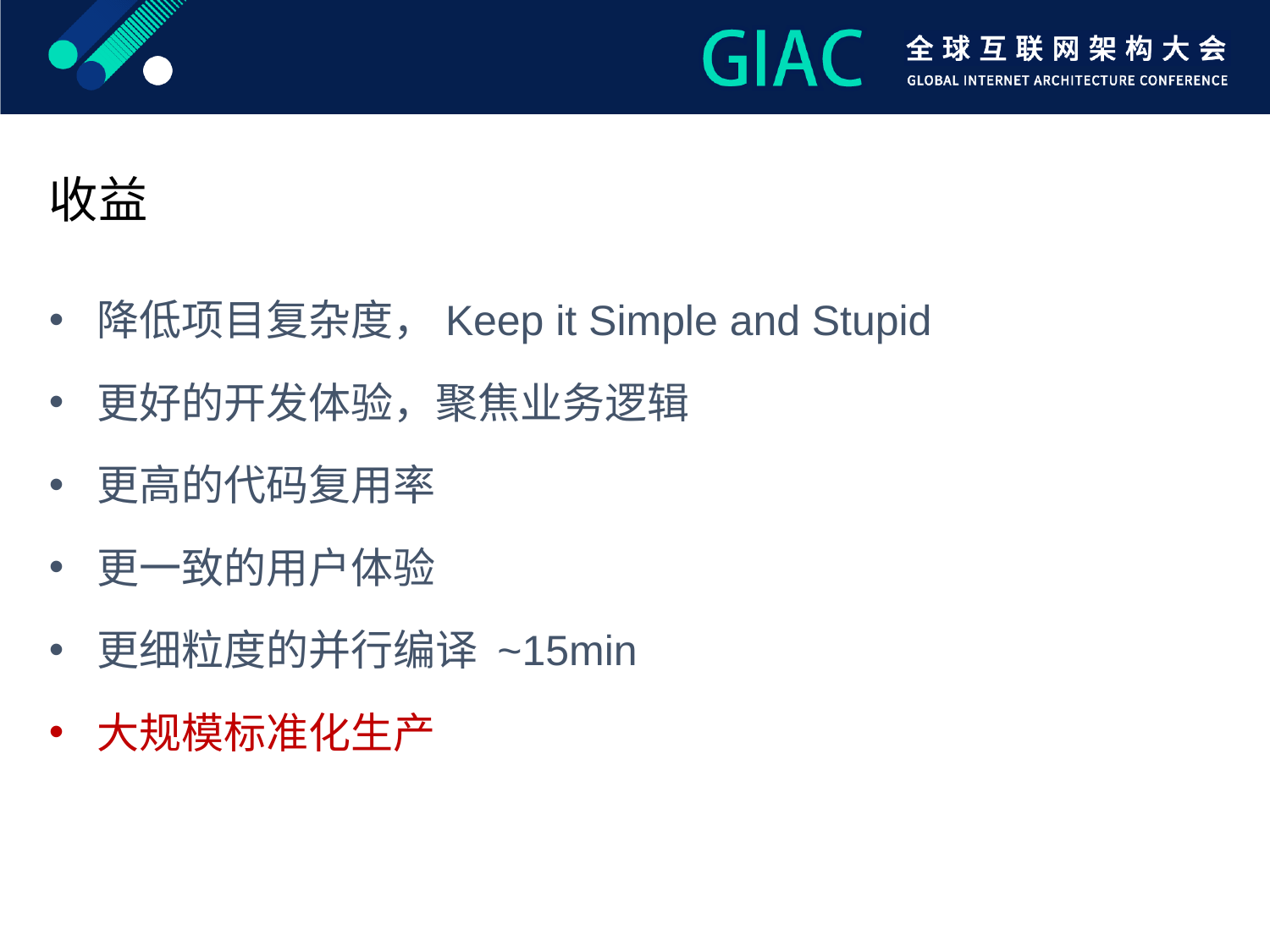

收益
降低项目复杂度，Keep it Simple and Stupid
更好的开发体验，聚焦业务逻辑
更高的代码复用率
更一致的用户体验
更细粒度的并行编译 ~15min
大规模标准化生产